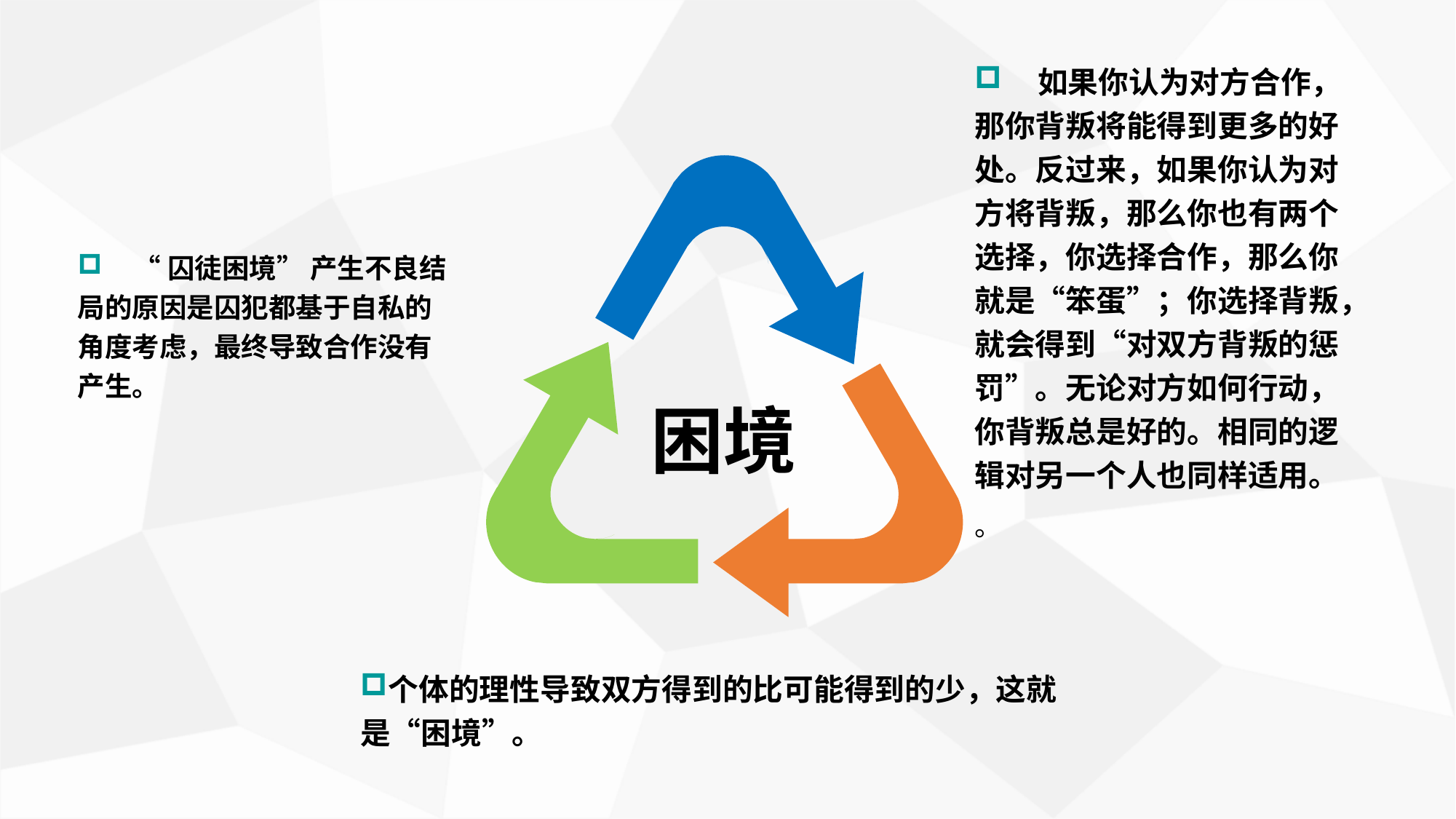

如果你认为对方合作，那你背叛将能得到更多的好处。反过来，如果你认为对方将背叛，那么你也有两个选择，你选择合作，那么你就是“笨蛋”；你选择背叛，就会得到“对双方背叛的惩罚”。无论对方如何行动，你背叛总是好的。相同的逻辑对另一个人也同样适用。
。

     “囚徒困境” 产生不良结局的原因是囚犯都基于自私的角度考虑，最终导致合作没有产生。
困境

个体的理性导致双方得到的比可能得到的少，这就是“困境”。